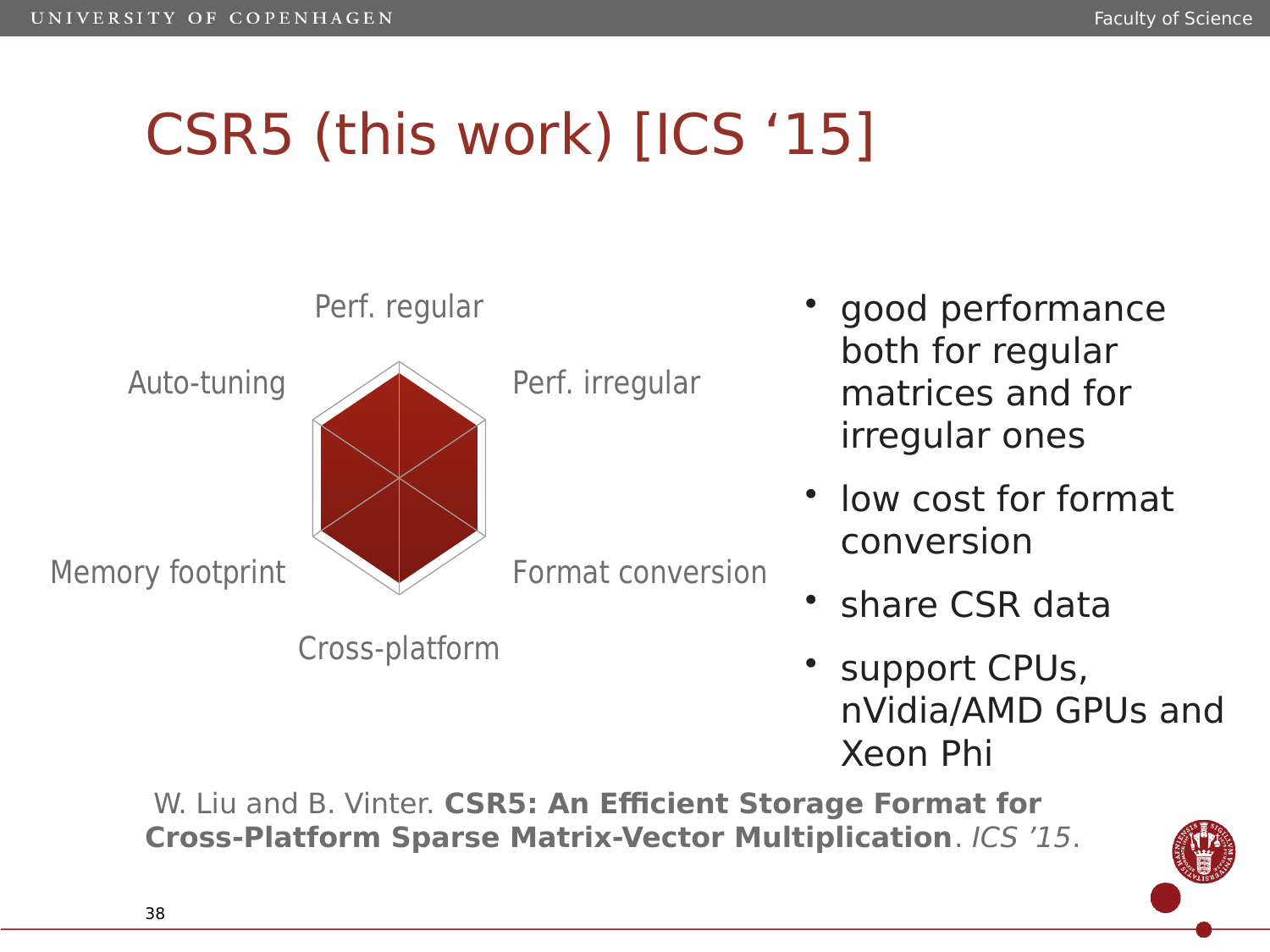

Faculty of Science
CSR5 (this work) [ICS ‘15]

### Chart

| Category | 系列 1 |
|---|---|
| Perf. regular | 90.0 |
| Perf. irregular | 90.0 |
| Format conversion | 90.0 |
| Cross-platform | 90.0 |
| Memory footprint | 90.0 |
| Auto-tuning | 90.0 |
good performance both for regular matrices and for irregular ones
low cost for format conversion
share CSR data
support CPUs, nVidia/AMD GPUs and Xeon Phi
 W. Liu and B. Vinter. CSR5: An Efficient Storage Format for Cross-Platform Sparse Matrix-Vector Multiplication. ICS ’15.

38